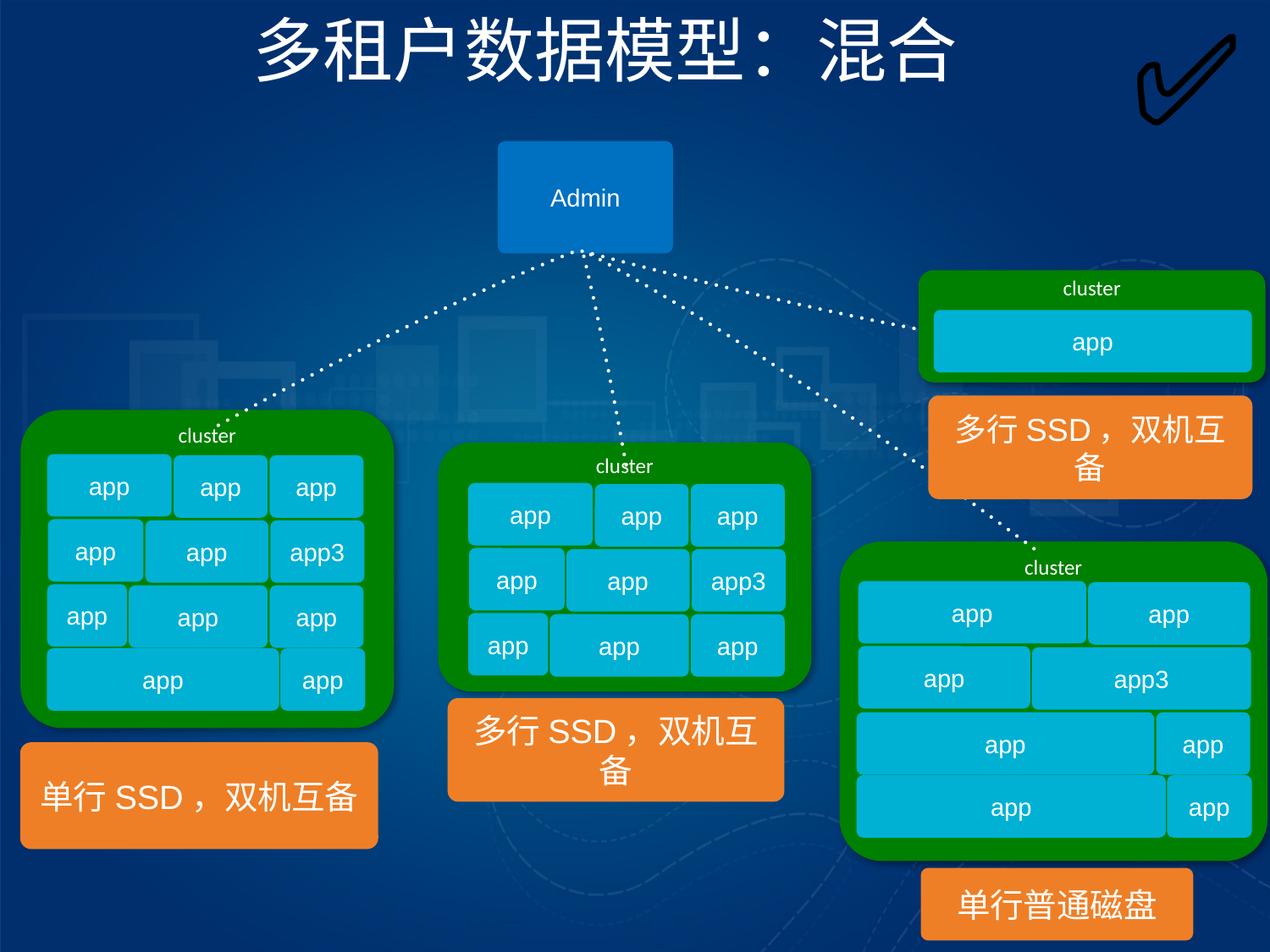

多租户数据模型：混合
✅
Admin

cluster
app
多行SSD，双机互备
cluster
cluster
app
app
app
app
app
app
app
app
app3
cluster
app
app
app3
app
app
app
app
app
app
app
app
app
app3
app
app
多行SSD，双机互备
app
app
单行SSD，双机互备
app
app
单行普通磁盘